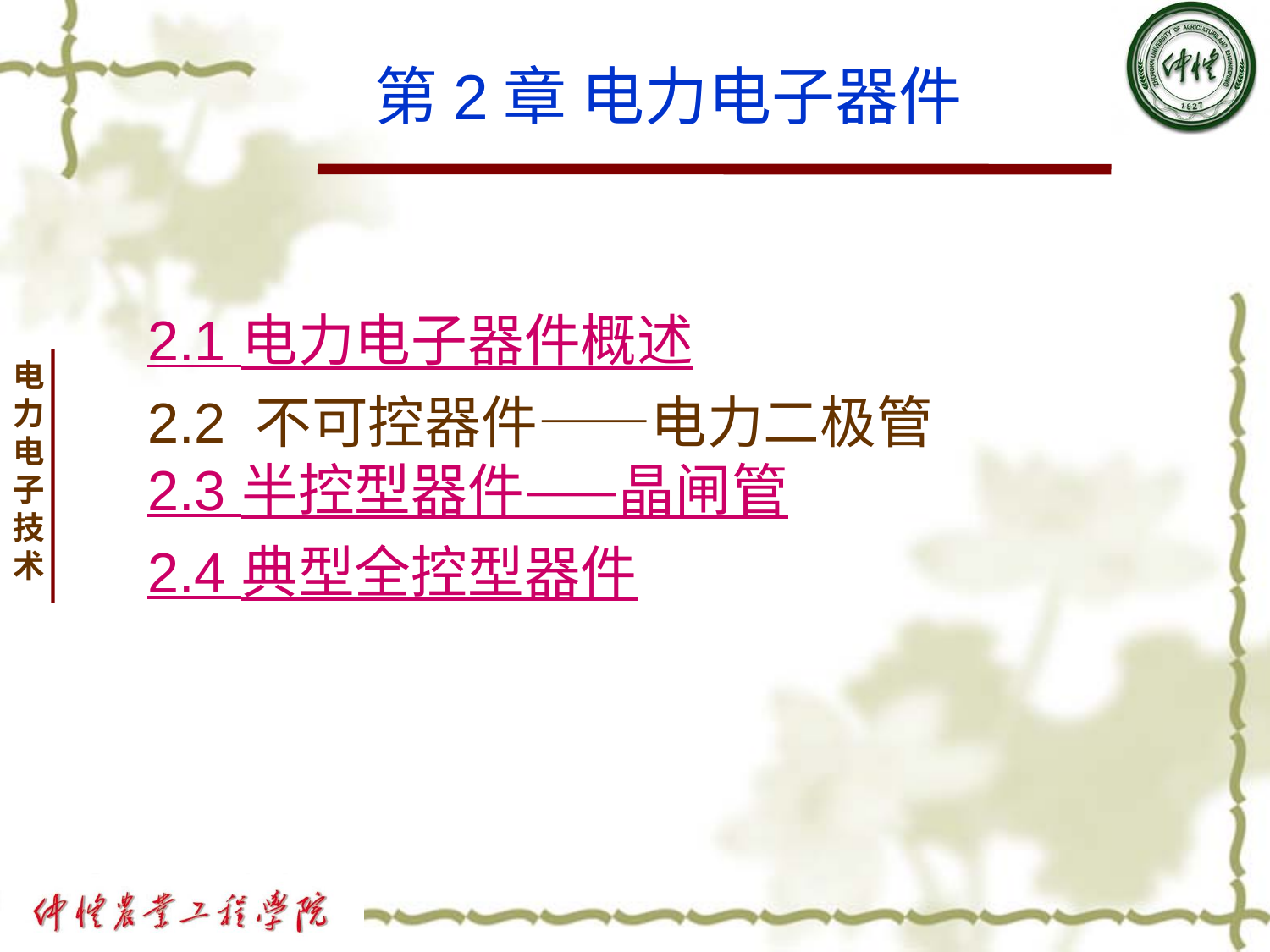

第2章 电力电子器件
2.1 电力电子器件概述
2.2 不可控器件——电力二极管
2.3 半控型器件——晶闸管
2.4 典型全控型器件